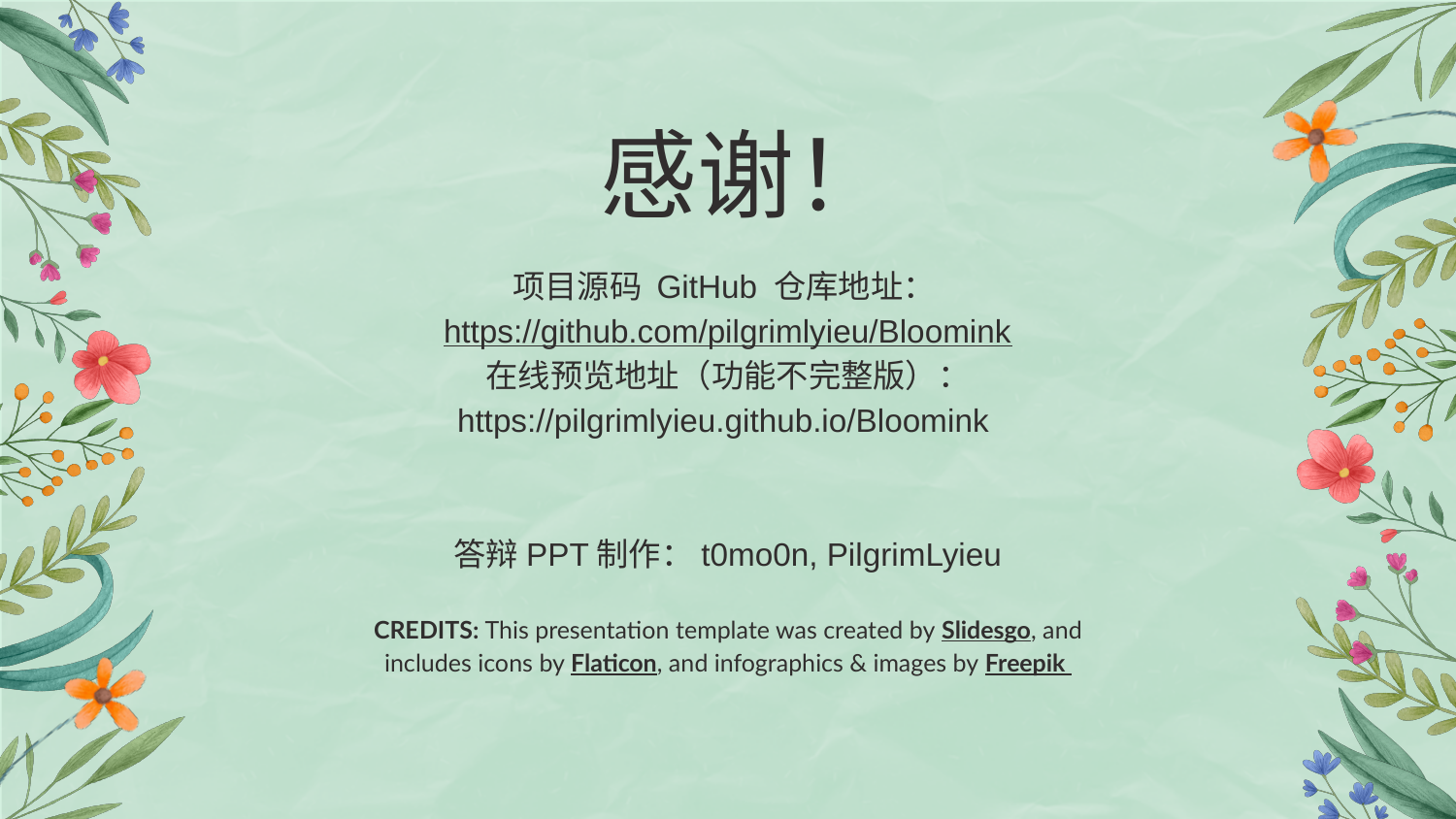

# 感谢！
项目源码 GitHub 仓库地址：https://github.com/pilgrimlyieu/Bloomink
在线预览地址（功能不完整版）：
https://pilgrimlyieu.github.io/Bloomink

答辩PPT制作：t0mo0n, PilgrimLyieu